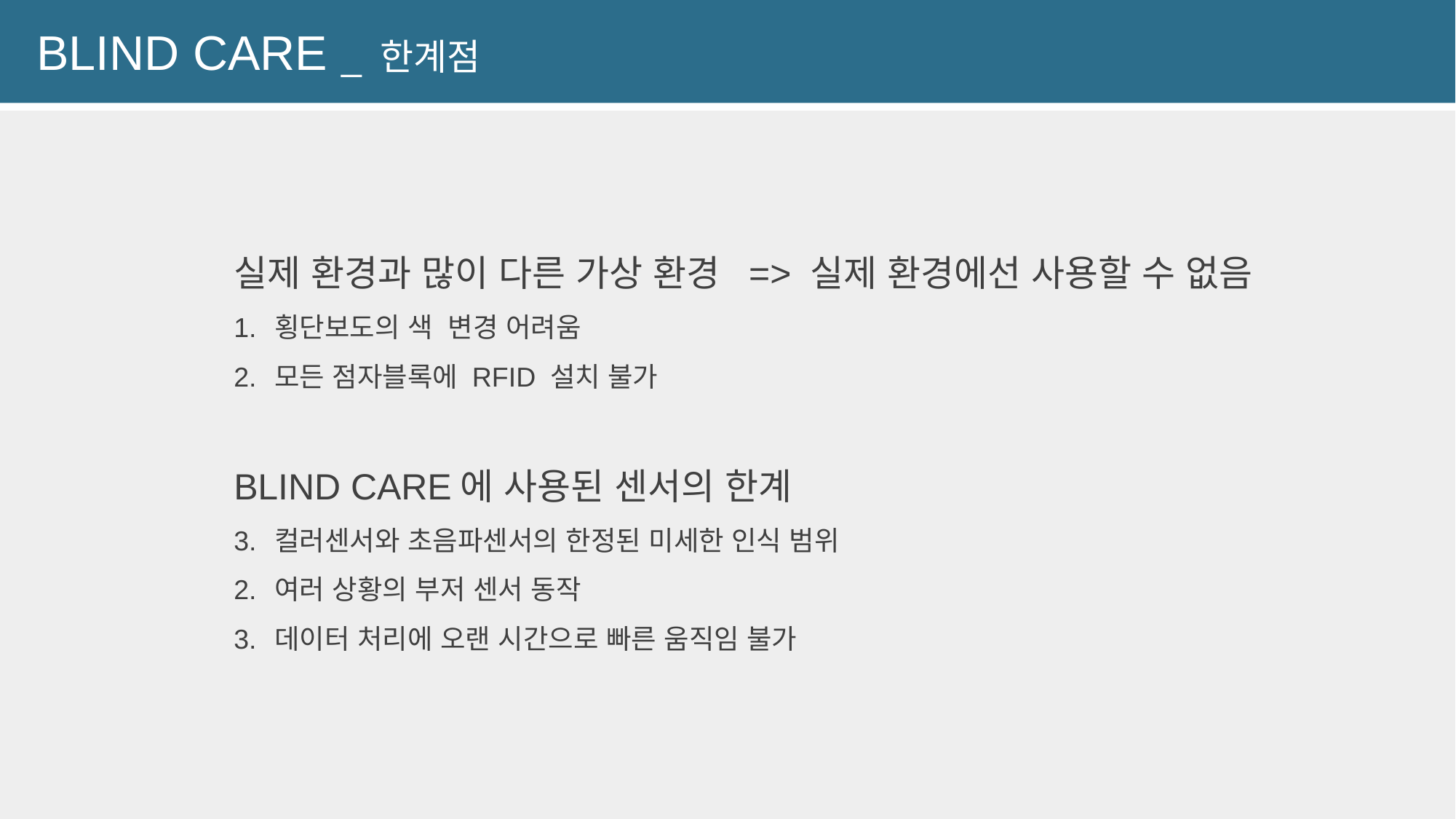

BLIND CARE _ 한계점
실제 환경과 많이 다른 가상 환경  => 실제 환경에선 사용할 수 없음
횡단보도의 색  변경 어려움
모든 점자블록에 RFID 설치 불가

BLIND CARE에 사용된 센서의 한계
컬러센서와 초음파센서의 한정된 미세한 인식 범위
여러 상황의 부저 센서 동작
데이터 처리에 오랜 시간으로 빠른 움직임 불가